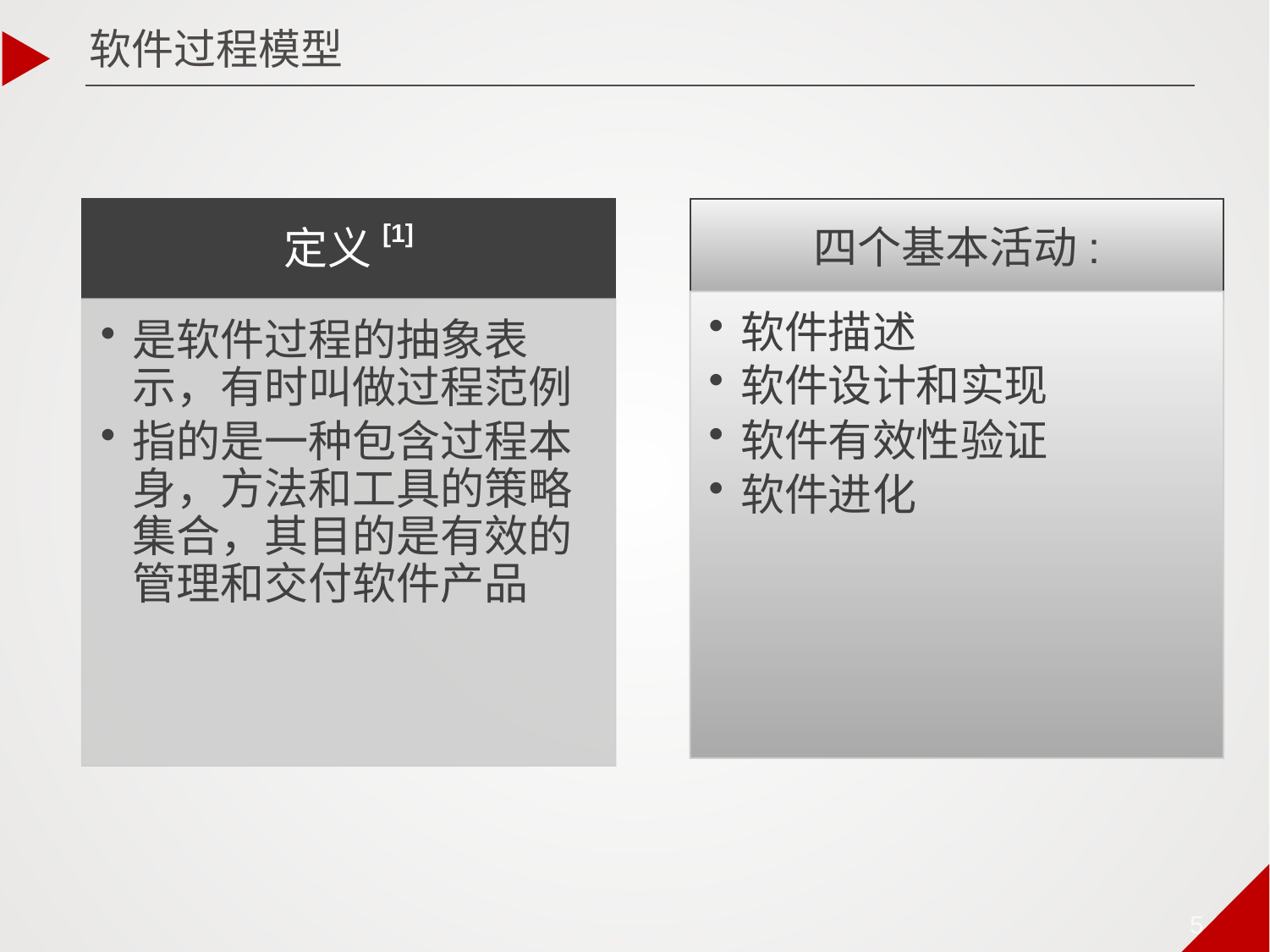

软件过程模型

定义[1]
是软件过程的抽象表示，有时叫做过程范例
指的是一种包含过程本身，方法和工具的策略集合，其目的是有效的管理和交付软件产品
四个基本活动:
软件描述
软件设计和实现
软件有效性验证
软件进化